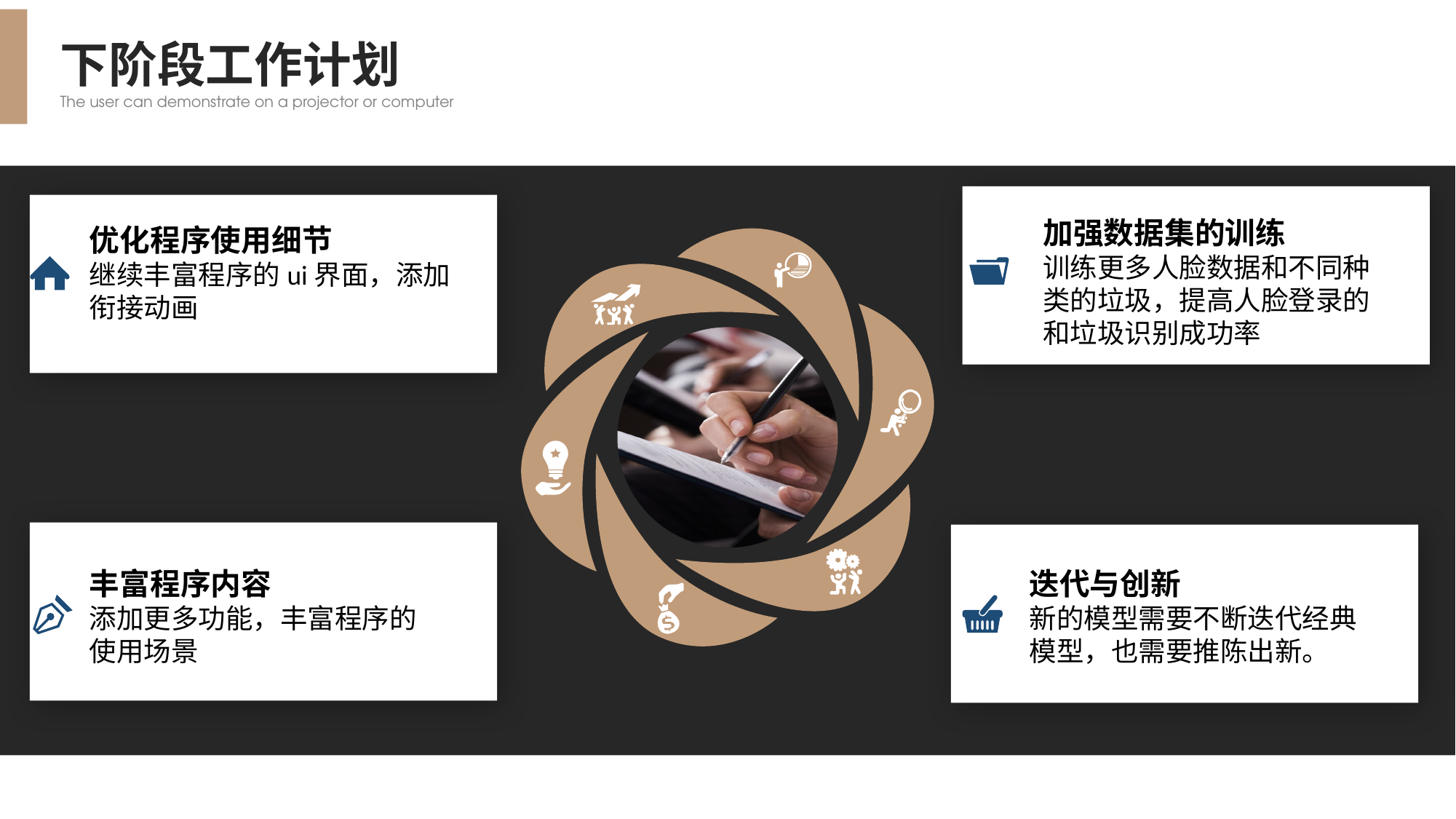

下阶段工作计划
The user can demonstrate on a projector or computer

加强数据集的训练
训练更多人脸数据和不同种类的垃圾，提高人脸登录的和垃圾识别成功率

优化程序使用细节
继续丰富程序的ui界面，添加衔接动画

丰富程序内容
添加更多功能，丰富程序的使用场景
迭代与创新
新的模型需要不断迭代经典模型，也需要推陈出新。